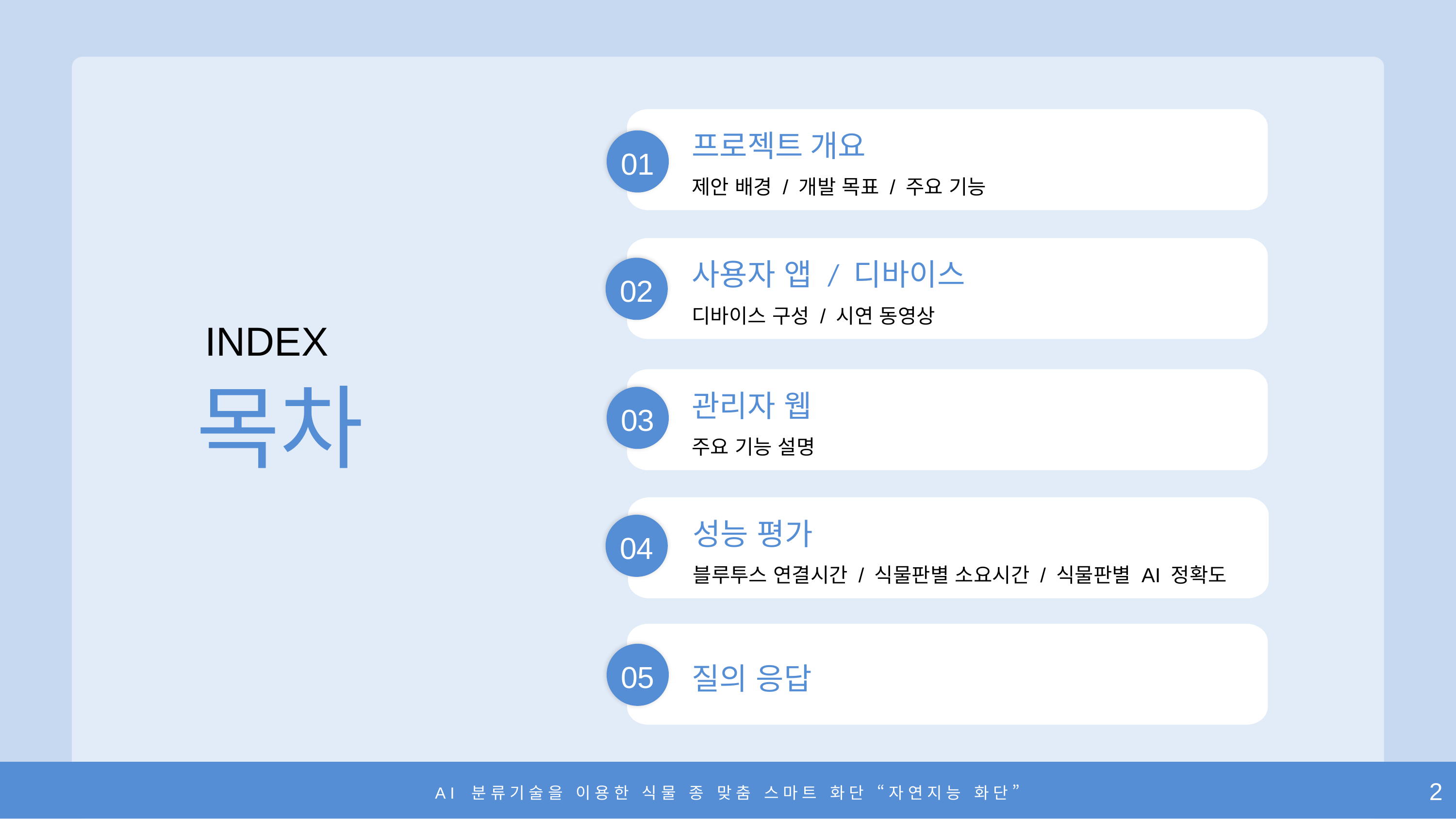

프로젝트 개요

01
제안 배경 / 개발 목표 / 주요 기능

사용자 앱 / 디바이스

02
0
디바이스 구성 / 시연 동영상
INDEX
목차

관리자 웹

03
주요 기능 설명

성능 평가

04
0
블루투스 연결시간 / 식물판별 소요시간 / 식물판별 AI 정확도

05
질의 응답